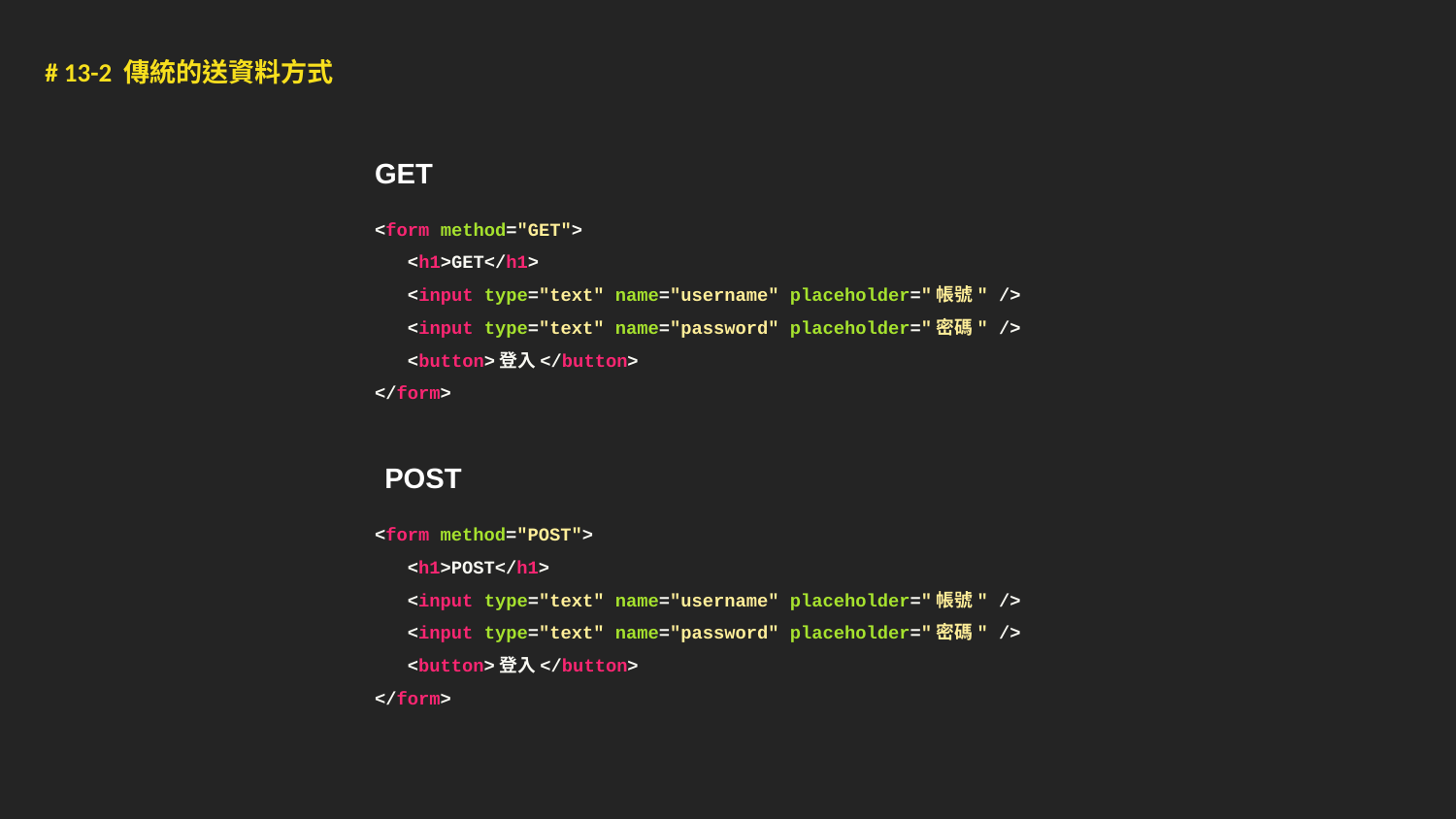

# 13-2 傳統的送資料方式
GET
<form method="GET">
   <h1>GET</h1>
   <input type="text" name="username" placeholder="帳號" />
   <input type="text" name="password" placeholder="密碼" />
   <button>登入</button>
</form>
POST
<form method="POST">
   <h1>POST</h1>
   <input type="text" name="username" placeholder="帳號" />
   <input type="text" name="password" placeholder="密碼" />
   <button>登入</button>
</form>